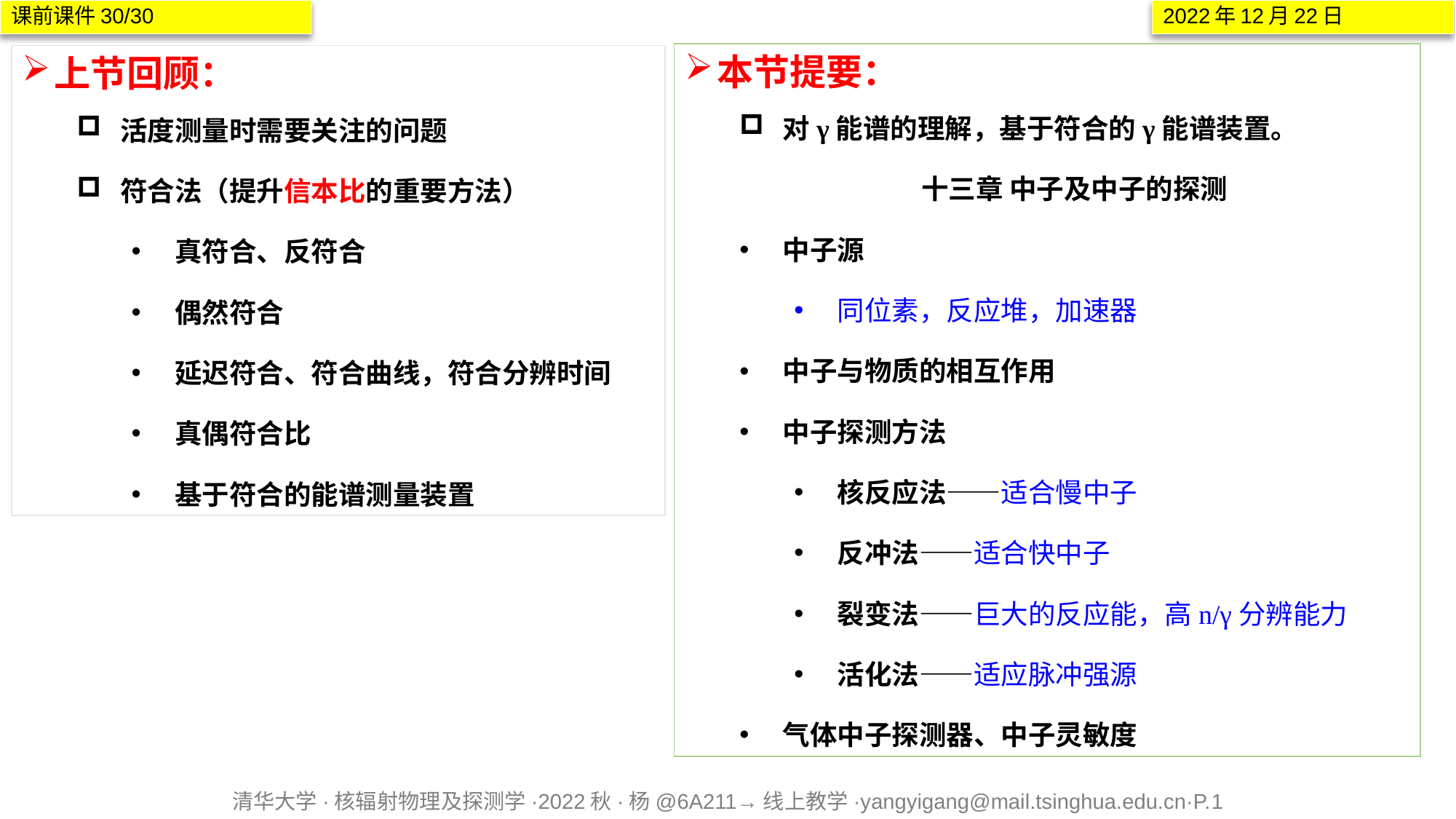

课前课件30/30

2022年12月22日
本节提要：
对γ能谱的理解，基于符合的γ能谱装置。
十三章 中子及中子的探测
中子源
同位素，反应堆，加速器
中子与物质的相互作用
中子探测方法
核反应法——适合慢中子
反冲法——适合快中子
裂变法——巨大的反应能，高n/γ分辨能力
活化法——适应脉冲强源
气体中子探测器、中子灵敏度
上节回顾：
活度测量时需要关注的问题
符合法（提升信本比的重要方法）
真符合、反符合
偶然符合
延迟符合、符合曲线，符合分辨时间
真偶符合比
基于符合的能谱测量装置